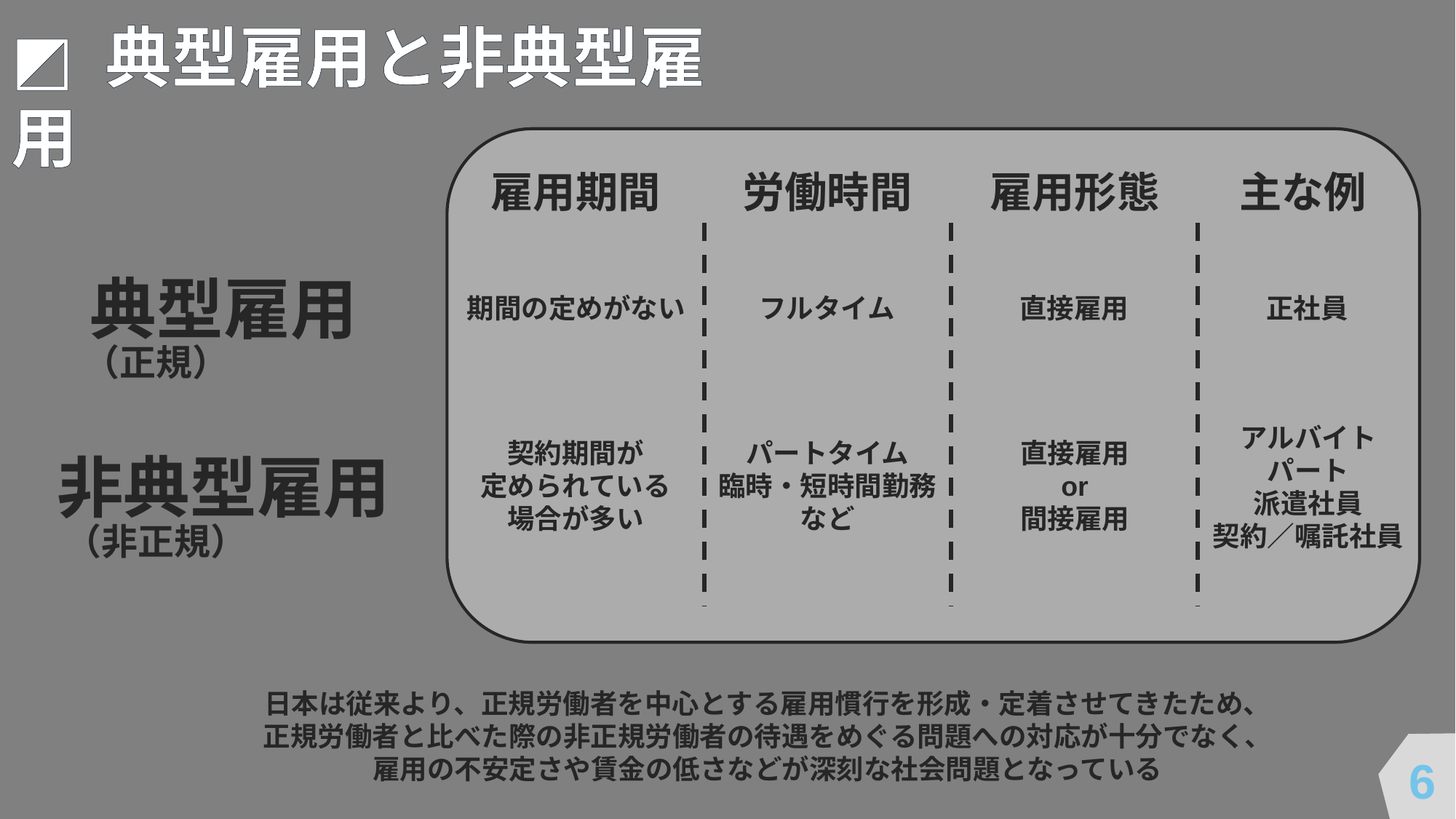

◩ 典型雇用と非典型雇用

雇用期間
労働時間
雇用形態
主な例
典型雇用
期間の定めがない
フルタイム
直接雇用
正社員
（正規）
アルバイト
パート
派遣社員
契約／嘱託社員
契約期間が
定められている場合が多い
パートタイム
臨時・短時間勤務
など
直接雇用
or
間接雇用
非典型雇用
（非正規）
日本は従来より、正規労働者を中心とする雇用慣行を形成・定着させてきたため、
正規労働者と比べた際の非正規労働者の待遇をめぐる問題への対応が十分でなく、
雇用の不安定さや賃金の低さなどが深刻な社会問題となっている

6